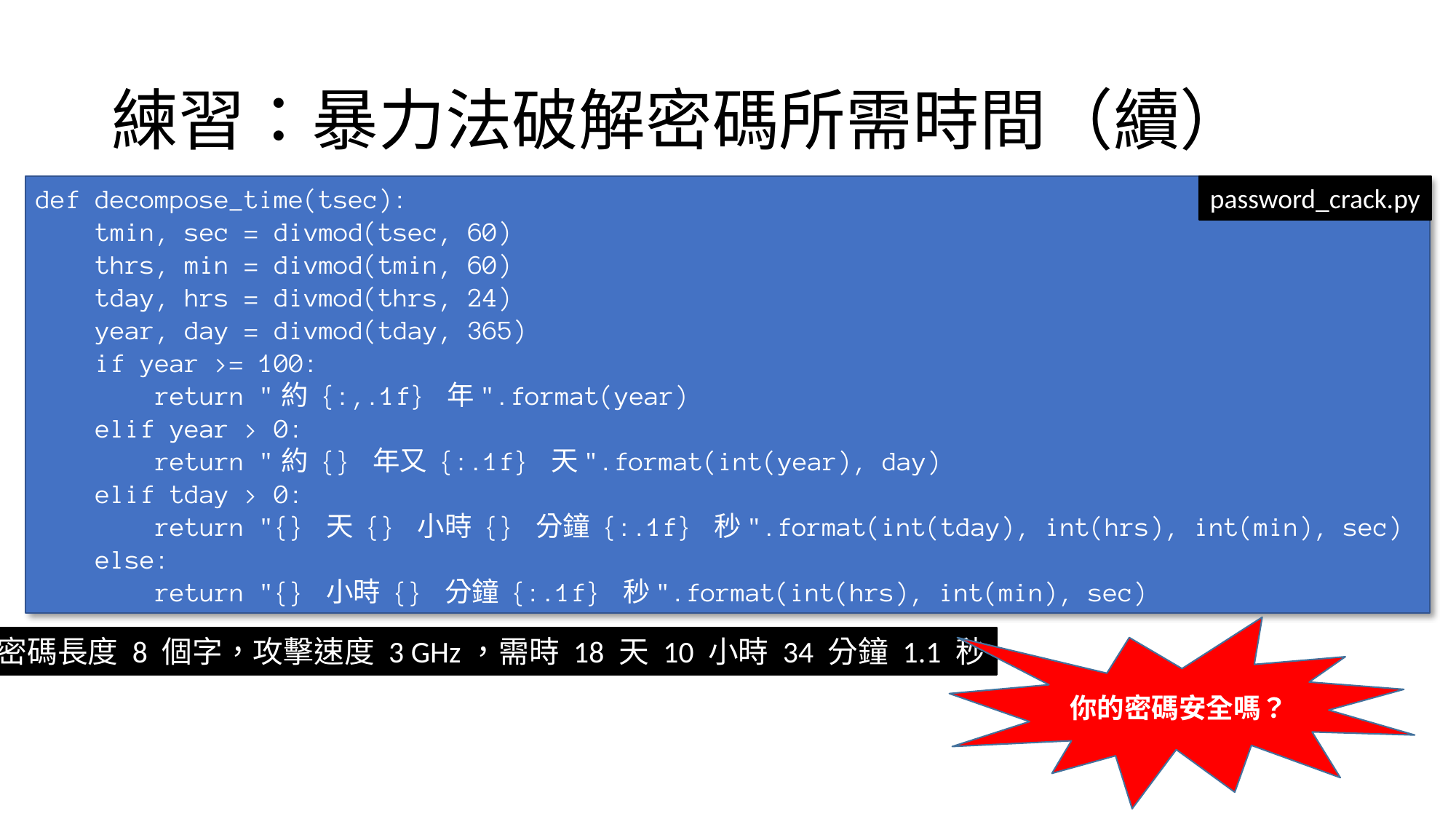

# 練習：暴力法破解密碼所需時間（續）
password_crack.py
def decompose_time(tsec):
    tmin, sec = divmod(tsec, 60)
    thrs, min = divmod(tmin, 60)
    tday, hrs = divmod(thrs, 24)
    year, day = divmod(tday, 365)
    if year >= 100:
        return "約 {:,.1f} 年".format(year)
    elif year > 0:
        return "約 {} 年又 {:.1f} 天".format(int(year), day)
    elif tday > 0:
        return "{} 天 {} 小時 {} 分鐘 {:.1f} 秒".format(int(tday), int(hrs), int(min), sec)
    else:
        return "{} 小時 {} 分鐘 {:.1f} 秒".format(int(hrs), int(min), sec)
你的密碼安全嗎？
密碼長度 8 個字，攻擊速度 3 GHz，需時 18 天 10 小時 34 分鐘 1.1 秒